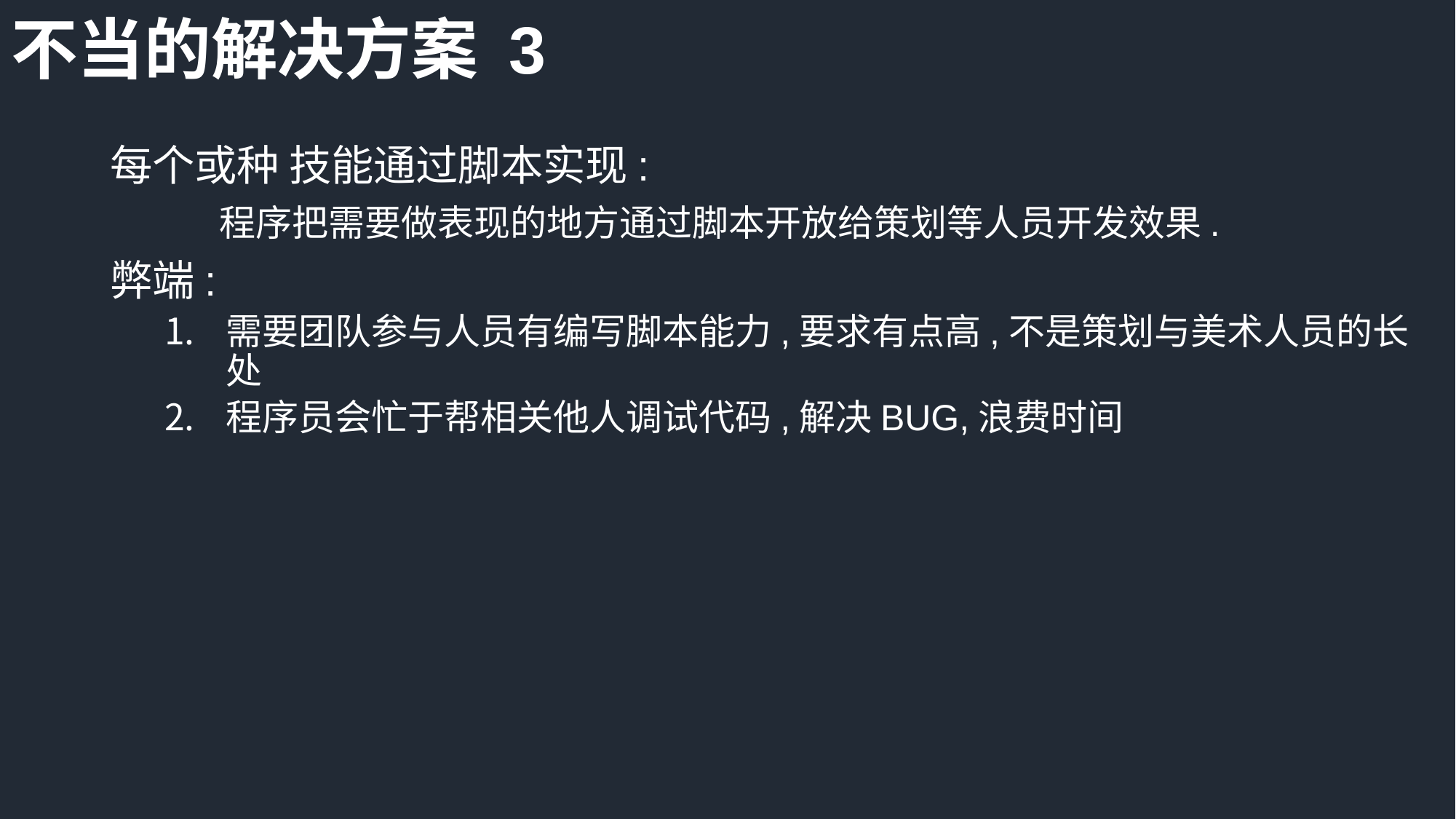

# 不当的解决方案 3
每个或种 技能通过脚本实现:
	程序把需要做表现的地方通过脚本开放给策划等人员开发效果.
弊端:
需要团队参与人员有编写脚本能力,要求有点高,不是策划与美术人员的长处
程序员会忙于帮相关他人调试代码,解决BUG,浪费时间